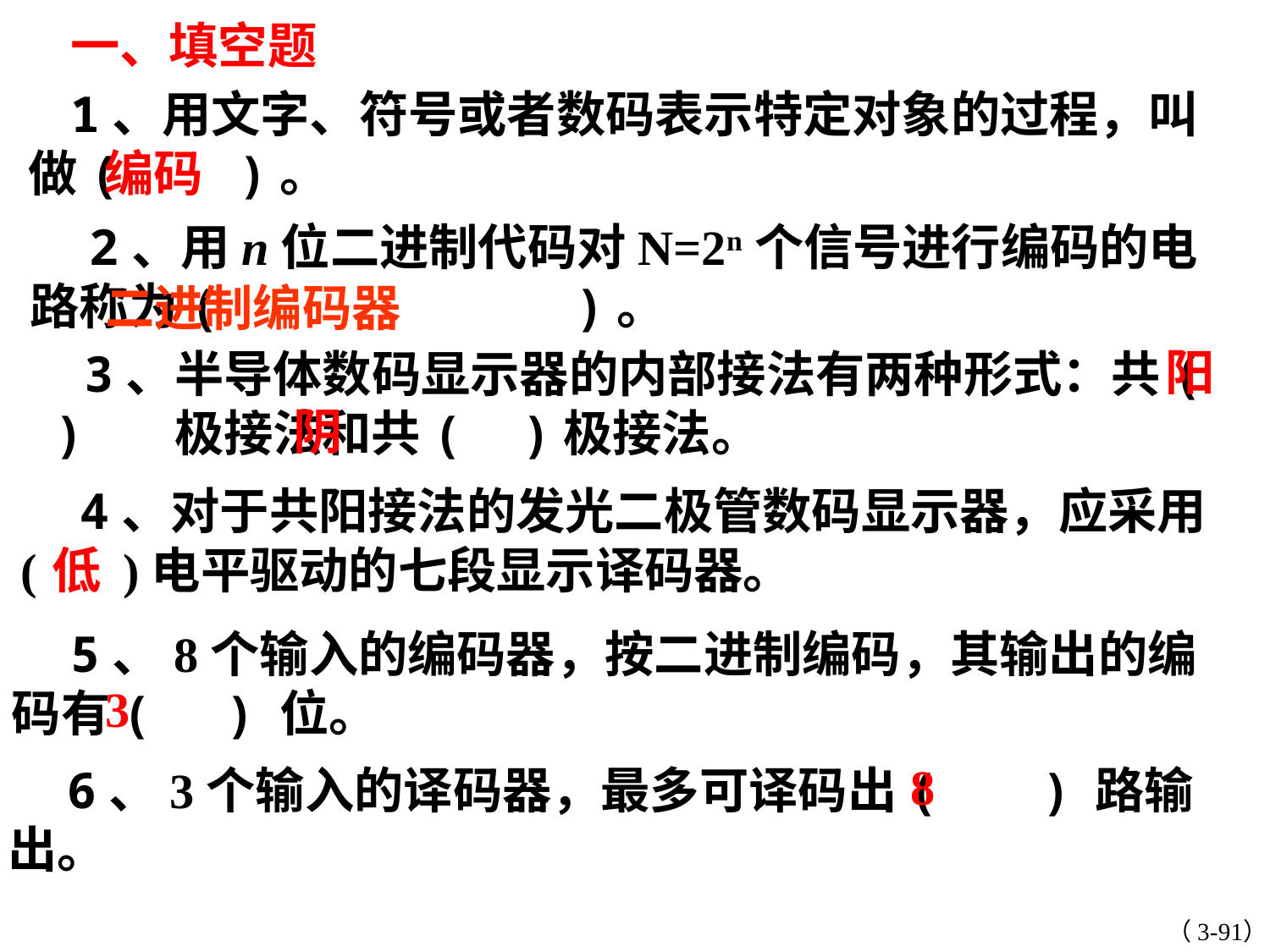

一、填空题
    1、用文字、符号或者数码表示特定对象的过程，叫做(    )。
编码
  2、用n位二进制代码对N=2n个信号进行编码的电路称为(            )。
二进制编码器
阳
  3、半导体数码显示器的内部接法有两种形式：共(  )     极接法和共(  )极接法。
阴

  4、对于共阳接法的发光二极管数码显示器，应采用 (       )电平驱动的七段显示译码器。
低
  5、8个输入的编码器，按二进制编码，其输出的编码有(      ) 位。
3
8
  6、3个输入的译码器，最多可译码出(       ) 路输出。
（3-91）